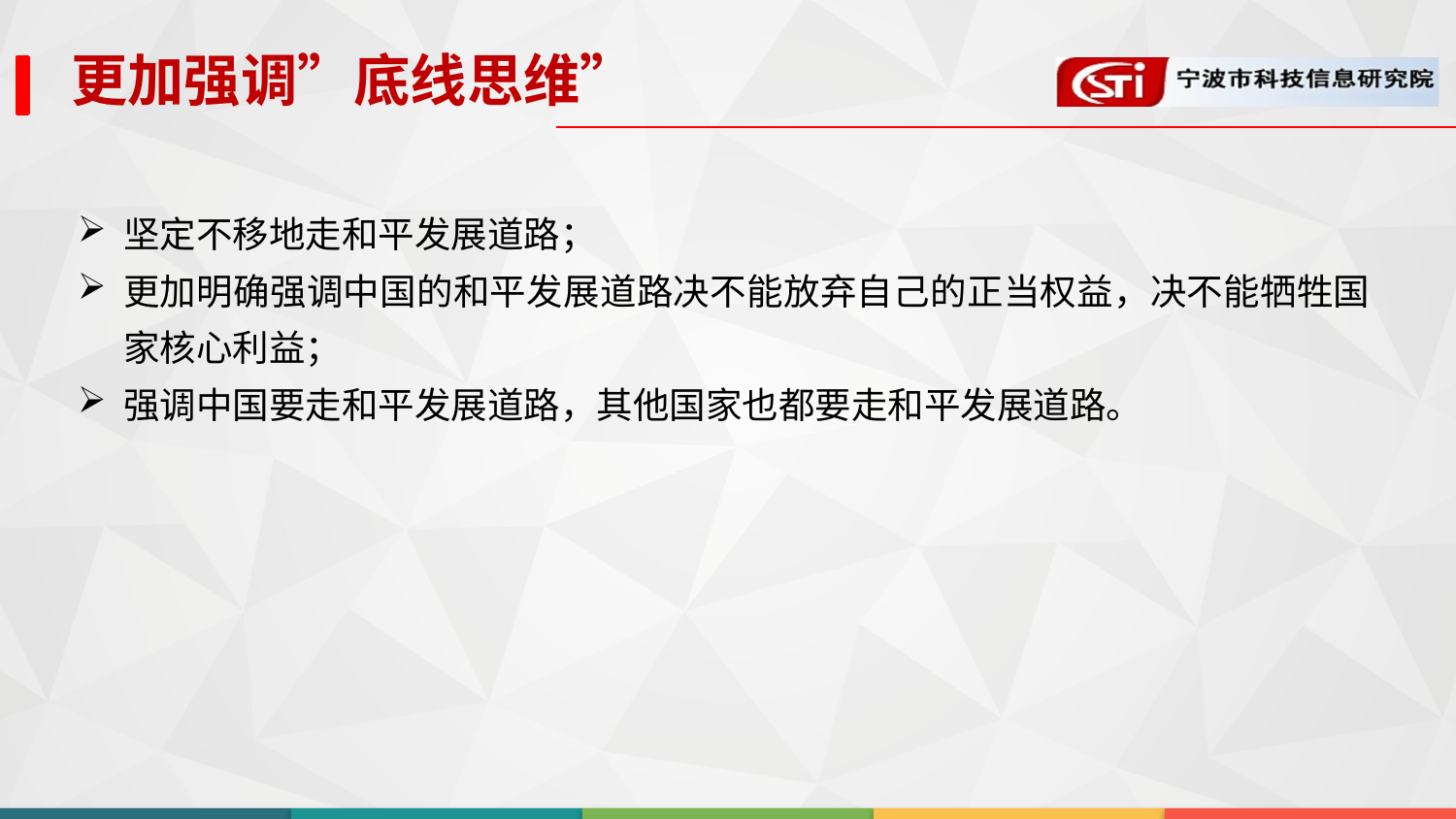

更加强调”底线思维”

坚定不移地走和平发展道路；
更加明确强调中国的和平发展道路决不能放弃自己的正当权益，决不能牺牲国家核心利益；
强调中国要走和平发展道路，其他国家也都要走和平发展道路。